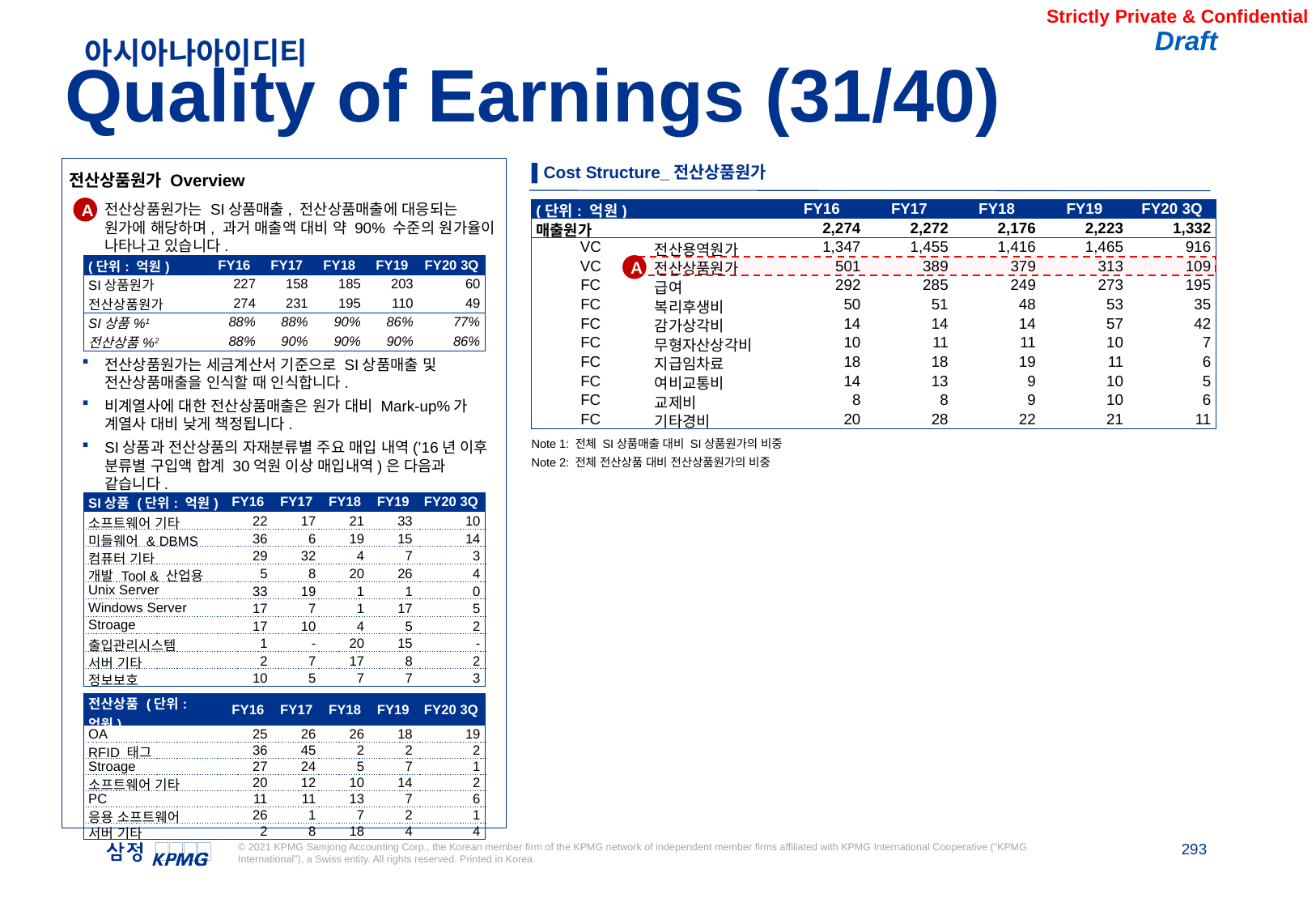

아시아나아이디티
Quality of Earnings (31/40)
▌Cost Structure_전산상품원가

전산상품원가 Overview
전산상품원가는 SI상품매출, 전산상품매출에 대응되는 원가에 해당하며, 과거 매출액 대비 약 90% 수준의 원가율이 나타나고 있습니다.

전산상품원가는 세금계산서 기준으로 SI상품매출 및 전산상품매출을 인식할 때 인식합니다.
비계열사에 대한 전산상품매출은 원가 대비 Mark-up%가 계열사 대비 낮게 책정됩니다.
SI상품과 전산상품의 자재분류별 주요 매입 내역(’16년 이후 분류별 구입액 합계 30억원 이상 매입내역)은 다음과 같습니다.

A
| (단위: 억원) |  | FY16 | FY17 | FY18 | FY19 | FY20 3Q |
| --- | --- | --- | --- | --- | --- | --- |
| 매출원가 |  | 2,274 | 2,272 | 2,176 | 2,223 | 1,332 |
| VC | 전산용역원가 | 1,347 | 1,455 | 1,416 | 1,465 | 916 |
| VC | 전산상품원가 | 501 | 389 | 379 | 313 | 109 |
| FC | 급여 | 292 | 285 | 249 | 273 | 195 |
| FC | 복리후생비 | 50 | 51 | 48 | 53 | 35 |
| FC | 감가상각비 | 14 | 14 | 14 | 57 | 42 |
| FC | 무형자산상각비 | 10 | 11 | 11 | 10 | 7 |
| FC | 지급임차료 | 18 | 18 | 19 | 11 | 6 |
| FC | 여비교통비 | 14 | 13 | 9 | 10 | 5 |
| FC | 교제비 | 8 | 8 | 9 | 10 | 6 |
| FC | 기타경비 | 20 | 28 | 22 | 21 | 11 |
A
| (단위: 억원) | FY16 | FY17 | FY18 | FY19 | FY20 3Q |
| --- | --- | --- | --- | --- | --- |
| SI상품원가 | 227 | 158 | 185 | 203 | 60 |
| 전산상품원가 | 274 | 231 | 195 | 110 | 49 |
| SI상품%1 | 88% | 88% | 90% | 86% | 77% |
| 전산상품%2 | 88% | 90% | 90% | 90% | 86% |

Note 1: 전체 SI상품매출 대비 SI상품원가의 비중
Note 2: 전체 전산상품 대비 전산상품원가의 비중
| SI상품 (단위: 억원) | FY16 | FY17 | FY18 | FY19 | FY20 3Q |
| --- | --- | --- | --- | --- | --- |
| 소프트웨어 기타 | 22 | 17 | 21 | 33 | 10 |
| 미들웨어 & DBMS | 36 | 6 | 19 | 15 | 14 |
| 컴퓨터 기타 | 29 | 32 | 4 | 7 | 3 |
| 개발 Tool & 산업용 | 5 | 8 | 20 | 26 | 4 |
| Unix Server | 33 | 19 | 1 | 1 | 0 |
| Windows Server | 17 | 7 | 1 | 17 | 5 |
| Stroage | 17 | 10 | 4 | 5 | 2 |
| 출입관리시스템 | 1 | - | 20 | 15 | - |
| 서버 기타 | 2 | 7 | 17 | 8 | 2 |
| 정보보호 | 10 | 5 | 7 | 7 | 3 |
| 전산상품 (단위: 억원) | FY16 | FY17 | FY18 | FY19 | FY20 3Q |
| --- | --- | --- | --- | --- | --- |
| OA | 25 | 26 | 26 | 18 | 19 |
| RFID 태그 | 36 | 45 | 2 | 2 | 2 |
| Stroage | 27 | 24 | 5 | 7 | 1 |
| 소프트웨어 기타 | 20 | 12 | 10 | 14 | 2 |
| PC | 11 | 11 | 13 | 7 | 6 |
| 응용 소프트웨어 | 26 | 1 | 7 | 2 | 1 |
| 서버 기타 | 2 | 8 | 18 | 4 | 4 |